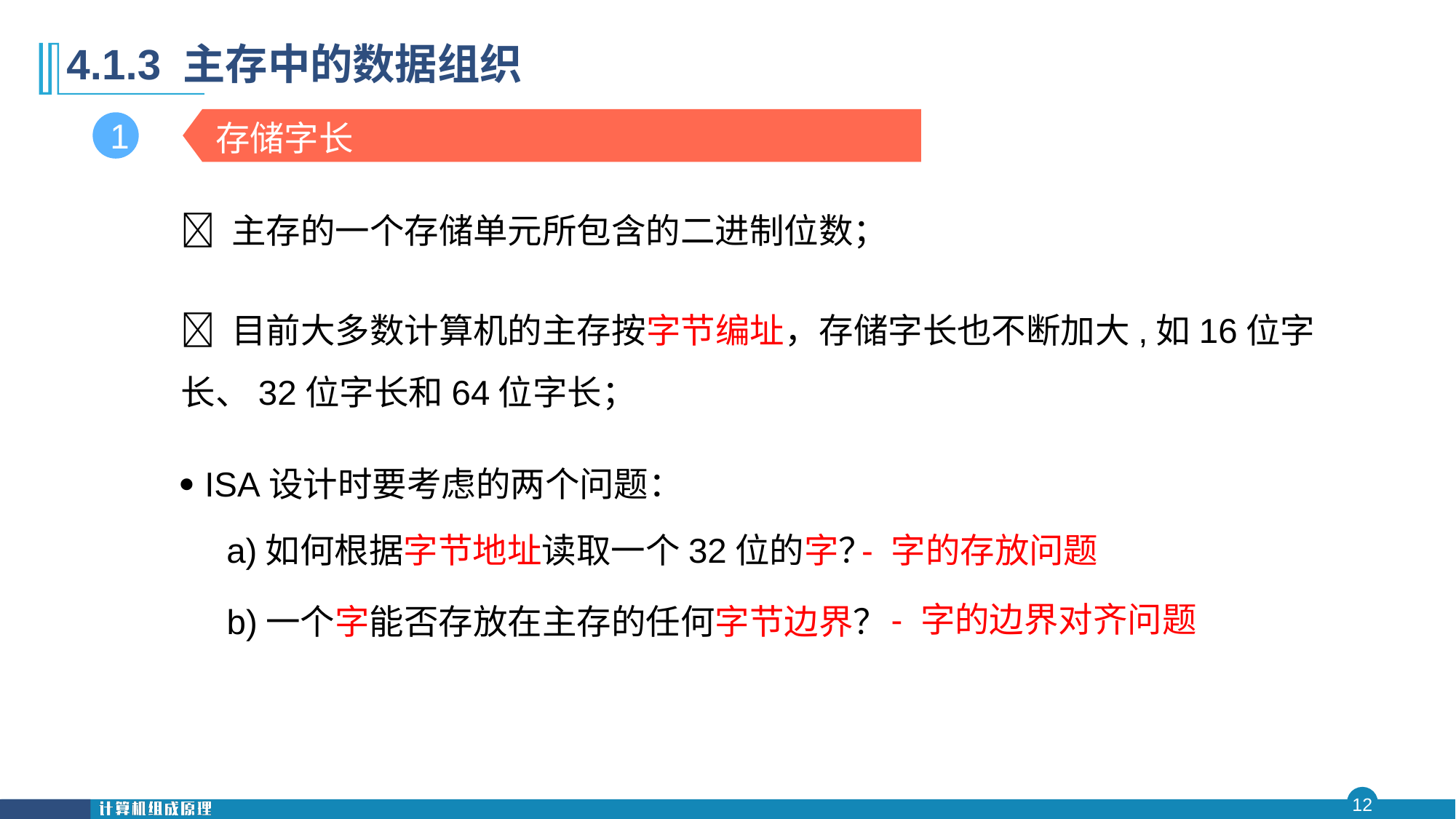

第四章
# 4.1.3 主存中的数据组织

存储字长
1
• 主存的一个存储单元所包含的二进制位数；
• 目前大多数计算机的主存按字节编址，存储字长也不断加大,如16位字长、32位字长和64位字长；
• ISA设计时要考虑的两个问题：
a)如何根据字节地址读取一个32位的字？
- 字的存放问题
- 字的边界对齐问题
b)一个字能否存放在主存的任何字节边界？